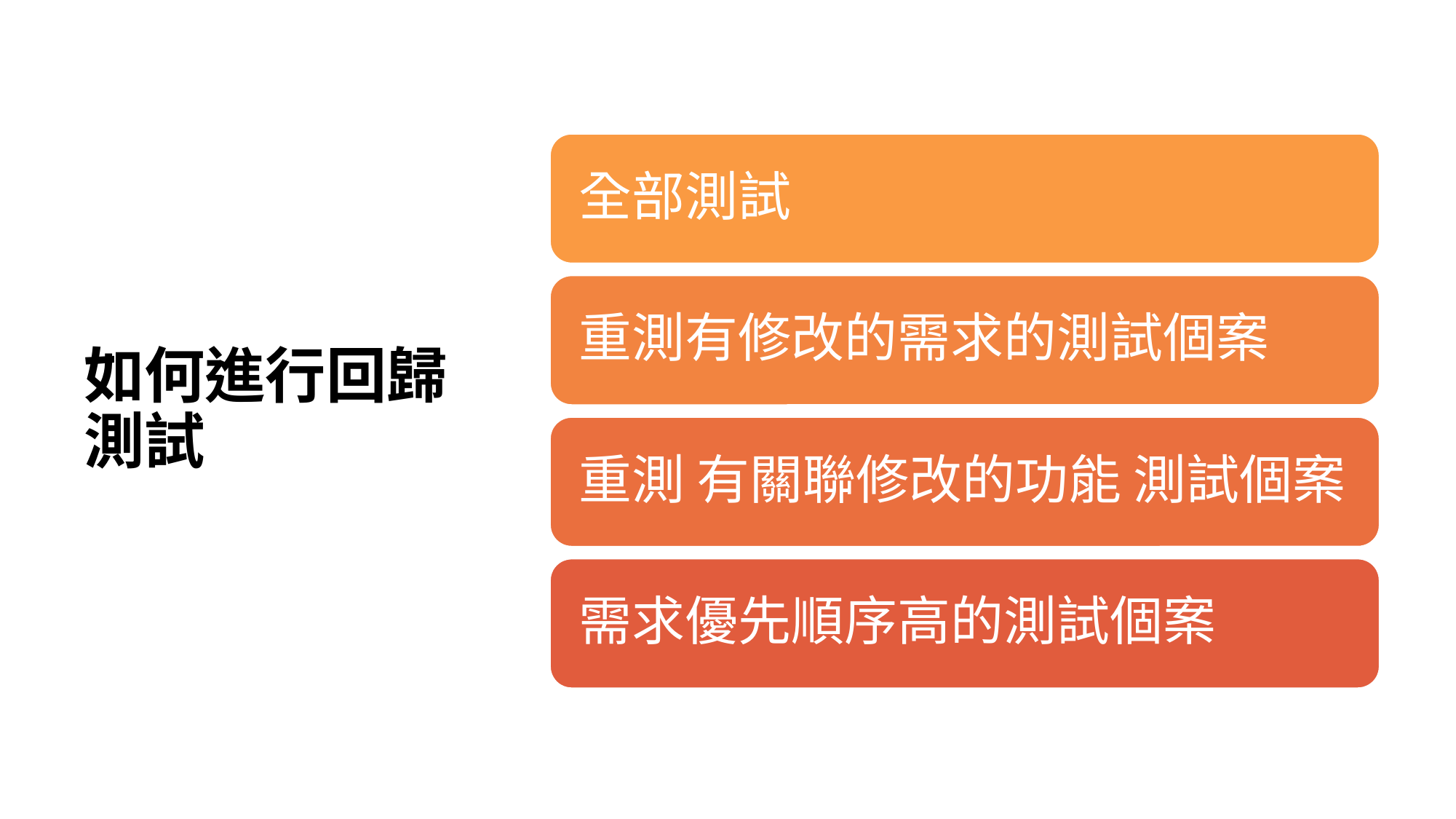

# 如何進行回歸測試
全部測試
重測有修改的需求的測試個案
重測 有關聯修改的功能 測試個案
需求優先順序高的測試個案